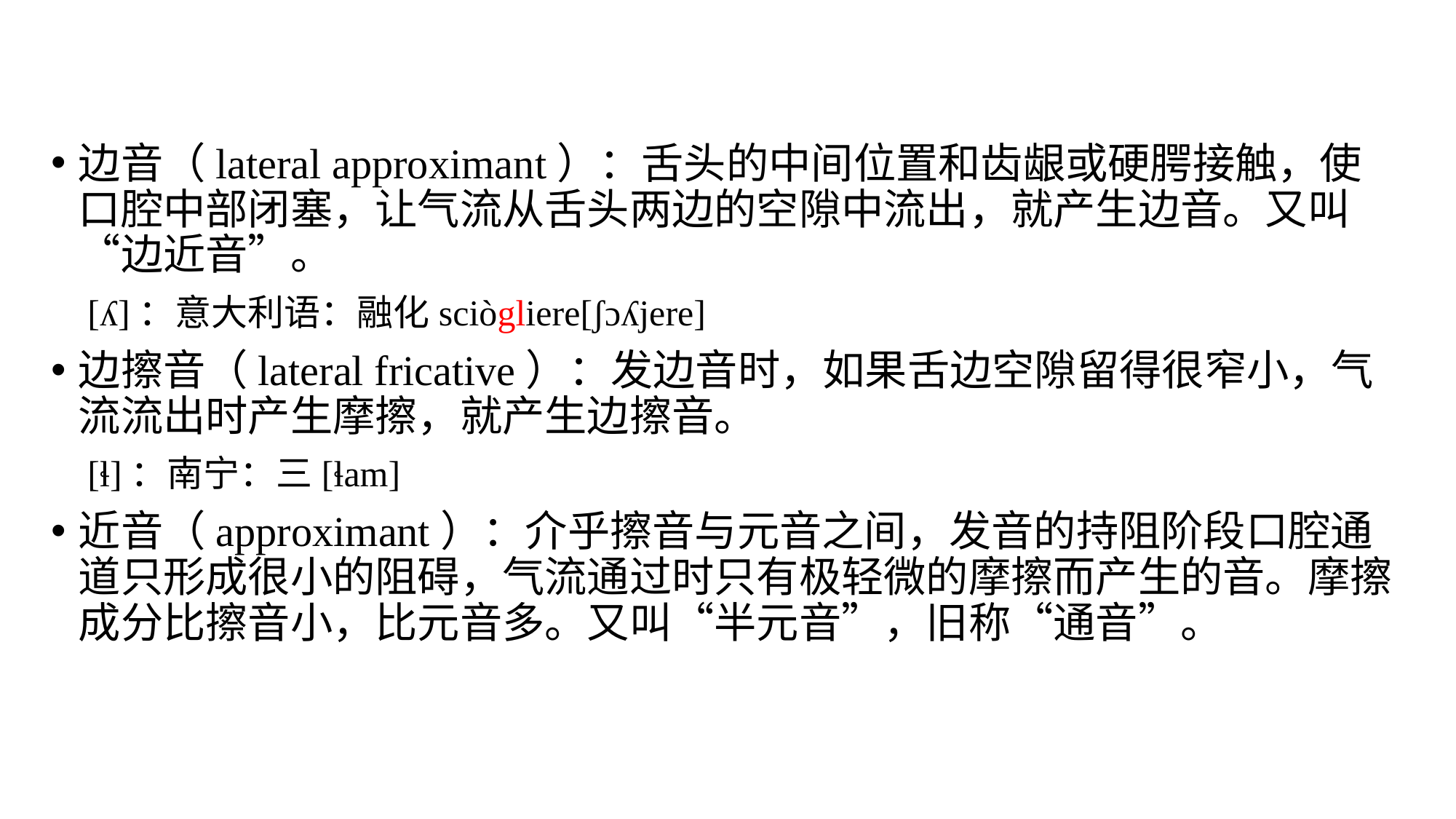

边音（lateral approximant）：舌头的中间位置和齿龈或硬腭接触，使口腔中部闭塞，让气流从舌头两边的空隙中流出，就产生边音。又叫“边近音”。
    [ʎ]：意大利语：融化sciògliere[ʃɔʎjere]
边擦音（lateral fricative）：发边音时，如果舌边空隙留得很窄小，气流流出时产生摩擦，就产生边擦音。
    [ɬ]：南宁：三[ɬam]
近音（approximant）：介乎擦音与元音之间，发音的持阻阶段口腔通道只形成很小的阻碍，气流通过时只有极轻微的摩擦而产生的音。摩擦成分比擦音小，比元音多。又叫“半元音”，旧称“通音”。